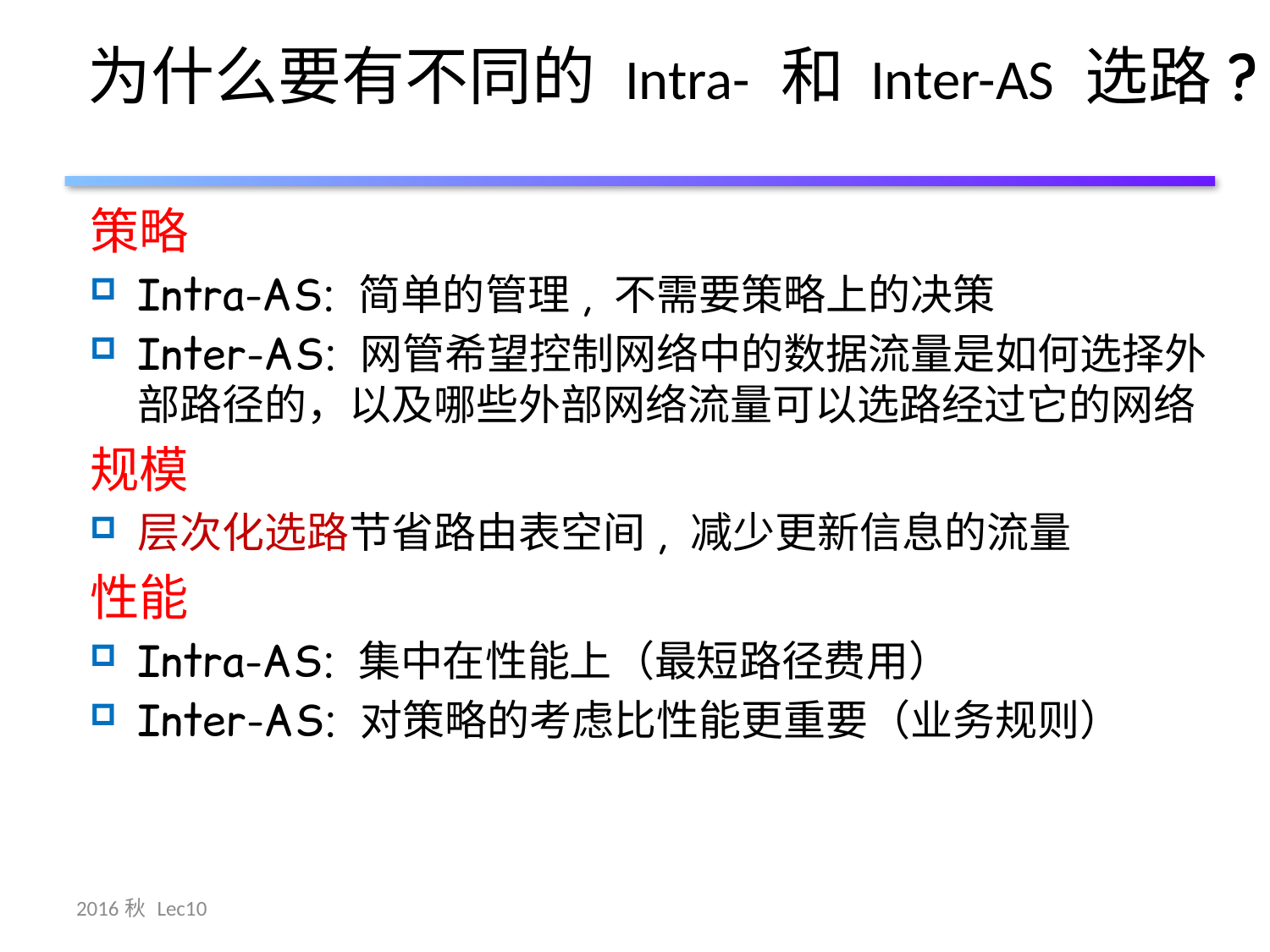

# 为什么要有不同的 Intra- 和 Inter-AS 选路?
策略
Intra-AS: 简单的管理, 不需要策略上的决策
Inter-AS: 网管希望控制网络中的数据流量是如何选择外部路径的，以及哪些外部网络流量可以选路经过它的网络
规模
层次化选路节省路由表空间, 减少更新信息的流量
性能
Intra-AS: 集中在性能上（最短路径费用）
Inter-AS: 对策略的考虑比性能更重要（业务规则）
2016秋 Lec10
74